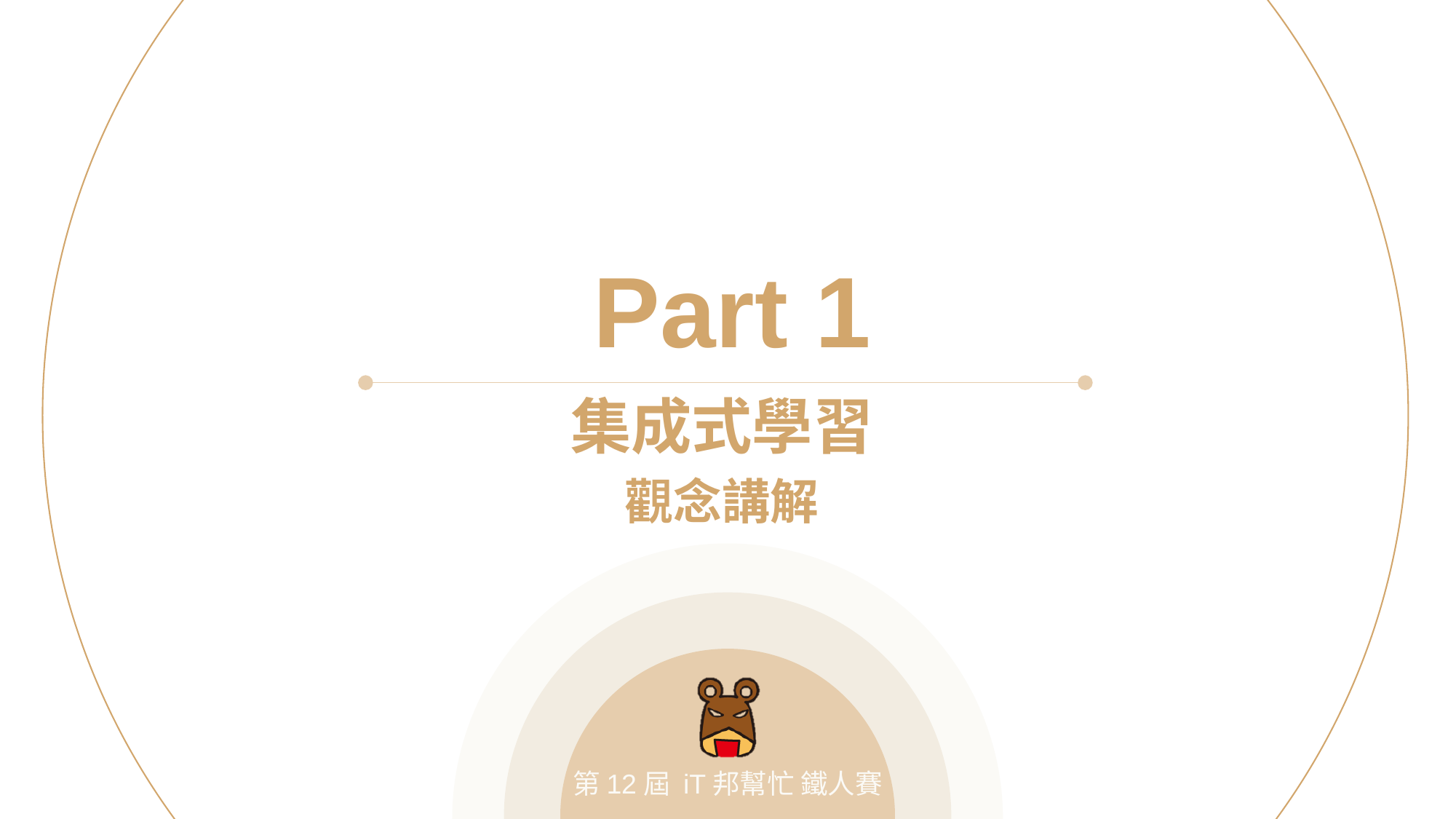

Part 1
集成式學習
觀念講解
第12屆 iT邦幫忙 鐵人賽